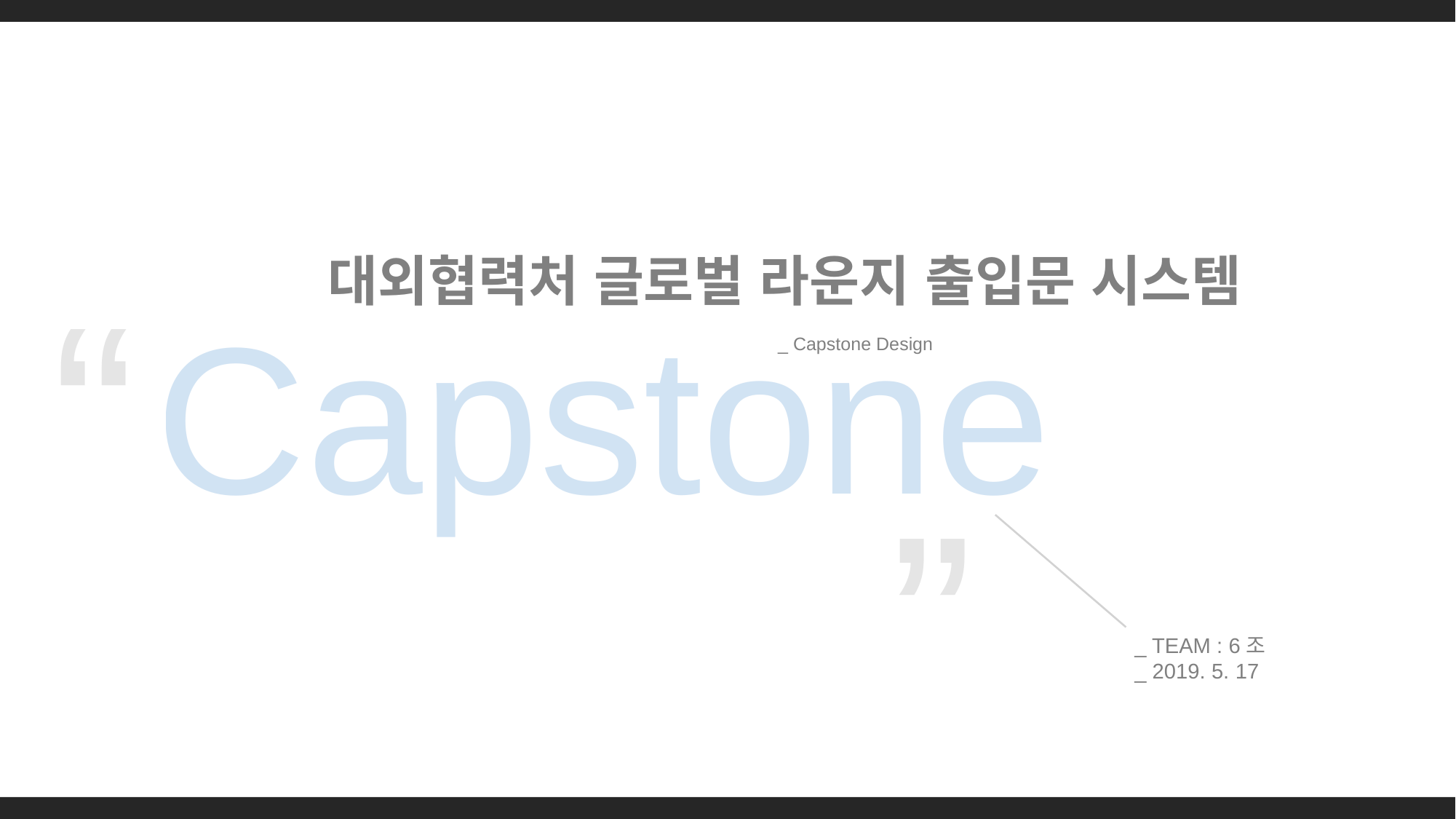

대외협력처 글로벌 라운지 출입문 시스템
Capstone
_ Capstone Design
“
”
_ TEAM : 6조
_ 2019. 5. 17